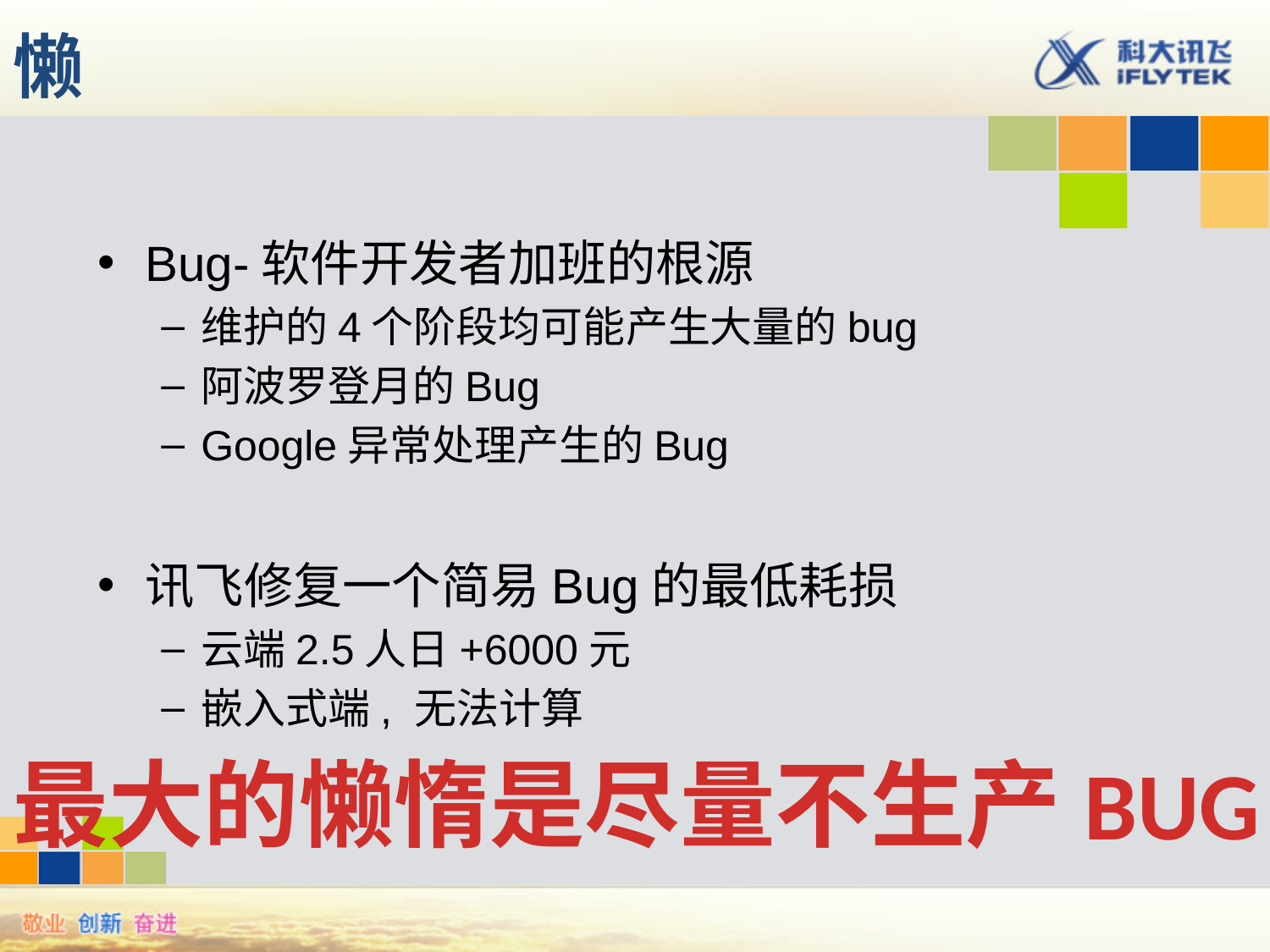

# 懒
Bug-软件开发者加班的根源
维护的4个阶段均可能产生大量的bug
阿波罗登月的Bug
Google异常处理产生的Bug

讯飞修复一个简易Bug的最低耗损
云端2.5人日+6000元
嵌入式端, 无法计算

最大的懒惰是尽量不生产BUG